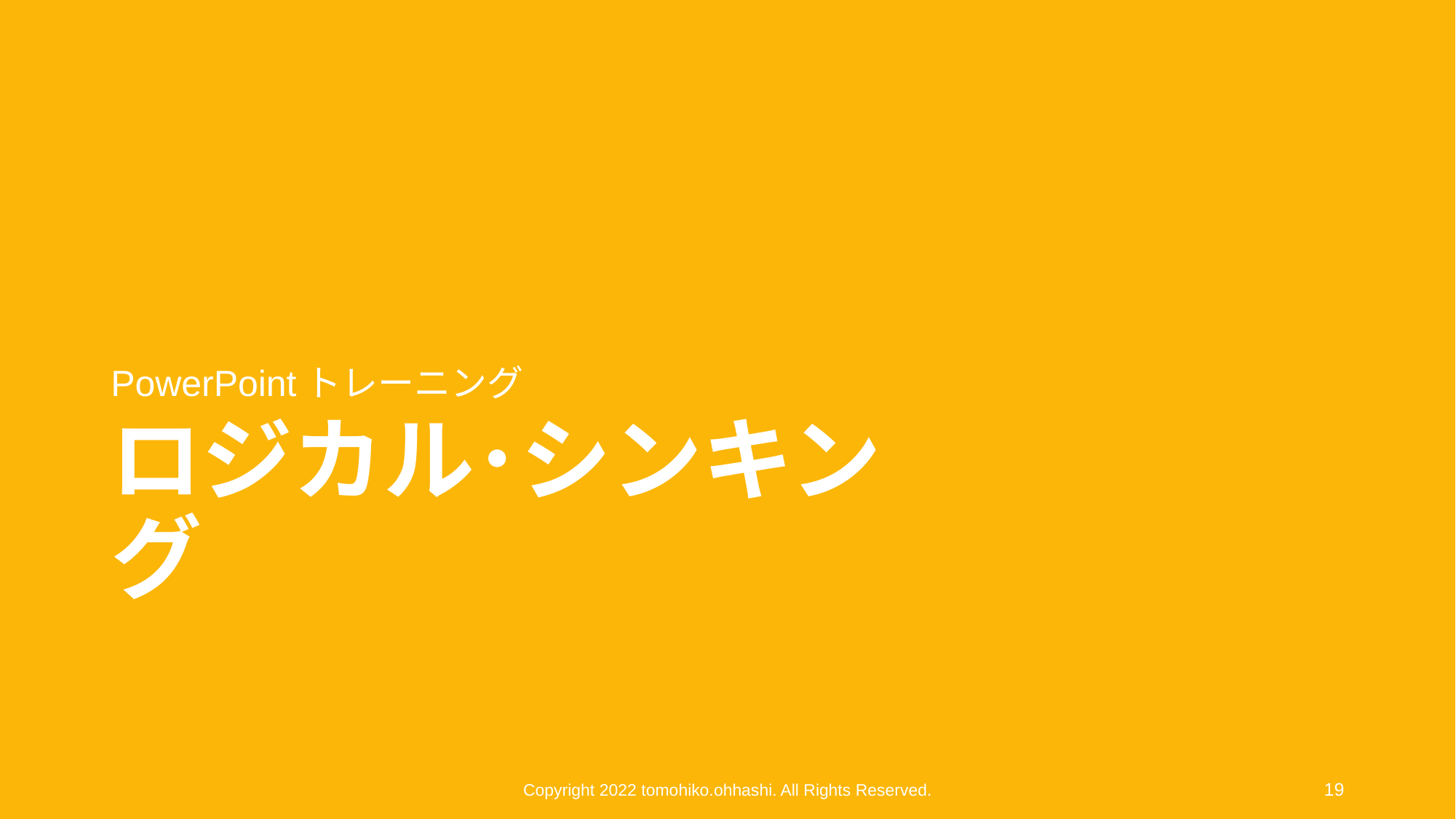

PowerPointトレーニング
# ロジカル･シンキング
Copyright 2022 tomohiko.ohhashi. All Rights Reserved.
19